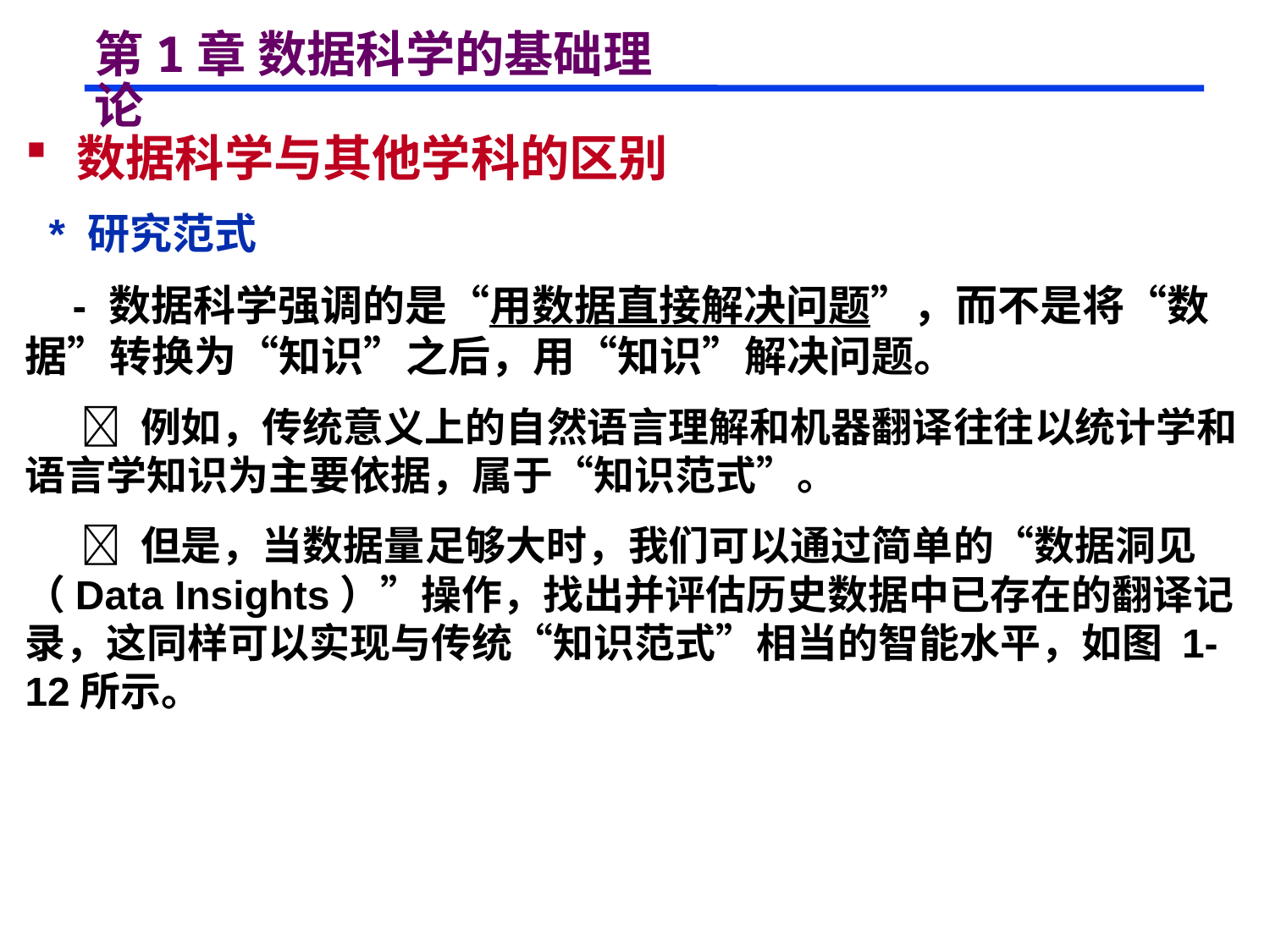

# 第1章 数据科学的基础理论
 数据科学与其他学科的区别
  * 研究范式
    - 数据科学强调的是“用数据直接解决问题”，而不是将“数据”转换为“知识”之后，用“知识”解决问题。
      • 例如，传统意义上的自然语言理解和机器翻译往往以统计学和语言学知识为主要依据，属于“知识范式”。
      • 但是，当数据量足够大时，我们可以通过简单的“数据洞见（Data Insights）”操作，找出并评估历史数据中已存在的翻译记录，这同样可以实现与传统“知识范式”相当的智能水平，如图 1-12所示。